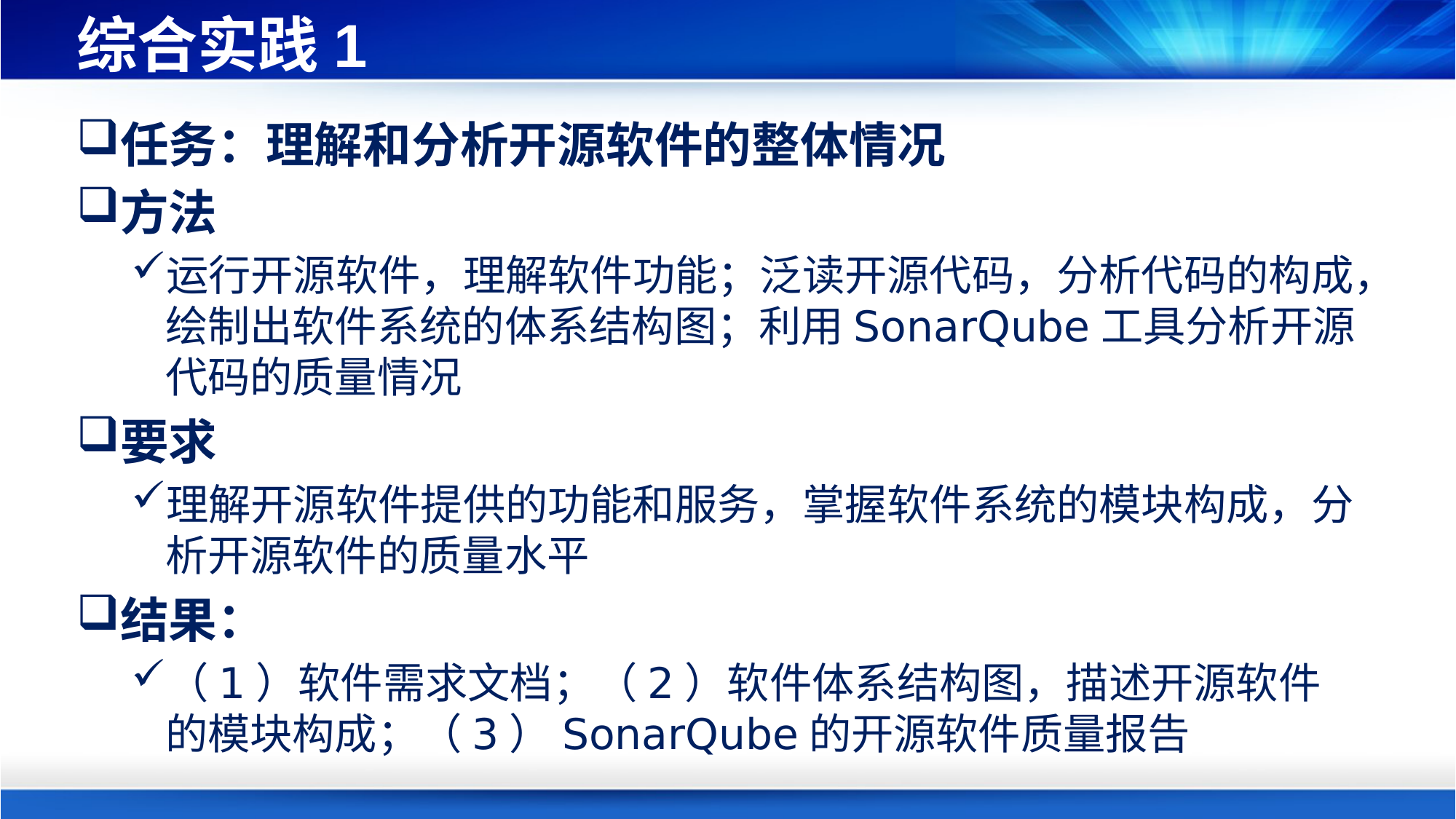

# 综合实践1
任务：理解和分析开源软件的整体情况
方法
运行开源软件，理解软件功能；泛读开源代码，分析代码的构成，绘制出软件系统的体系结构图；利用SonarQube工具分析开源代码的质量情况
要求
理解开源软件提供的功能和服务，掌握软件系统的模块构成，分析开源软件的质量水平
结果：
（1）软件需求文档；（2）软件体系结构图，描述开源软件的模块构成；（3）SonarQube的开源软件质量报告